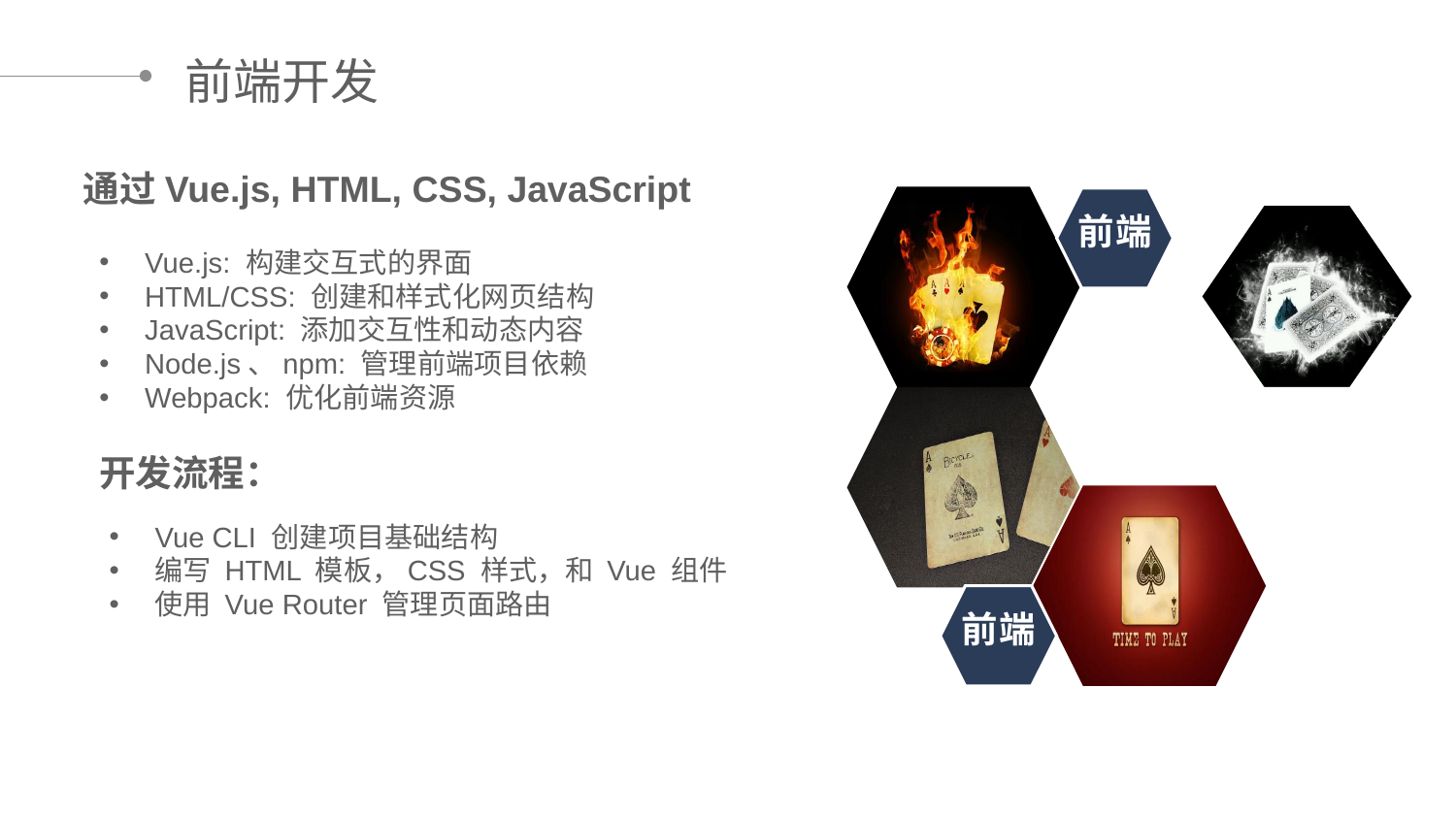

前端开发
通过Vue.js, HTML, CSS, JavaScript

前端
Vue.js: 构建交互式的界面
HTML/CSS: 创建和样式化网页结构
JavaScript: 添加交互性和动态内容
Node.js、npm: 管理前端项目依赖
Webpack: 优化前端资源
开发流程：
Vue CLI 创建项目基础结构
编写 HTML 模板，CSS 样式，和 Vue 组件
使用 Vue Router 管理页面路由

前端